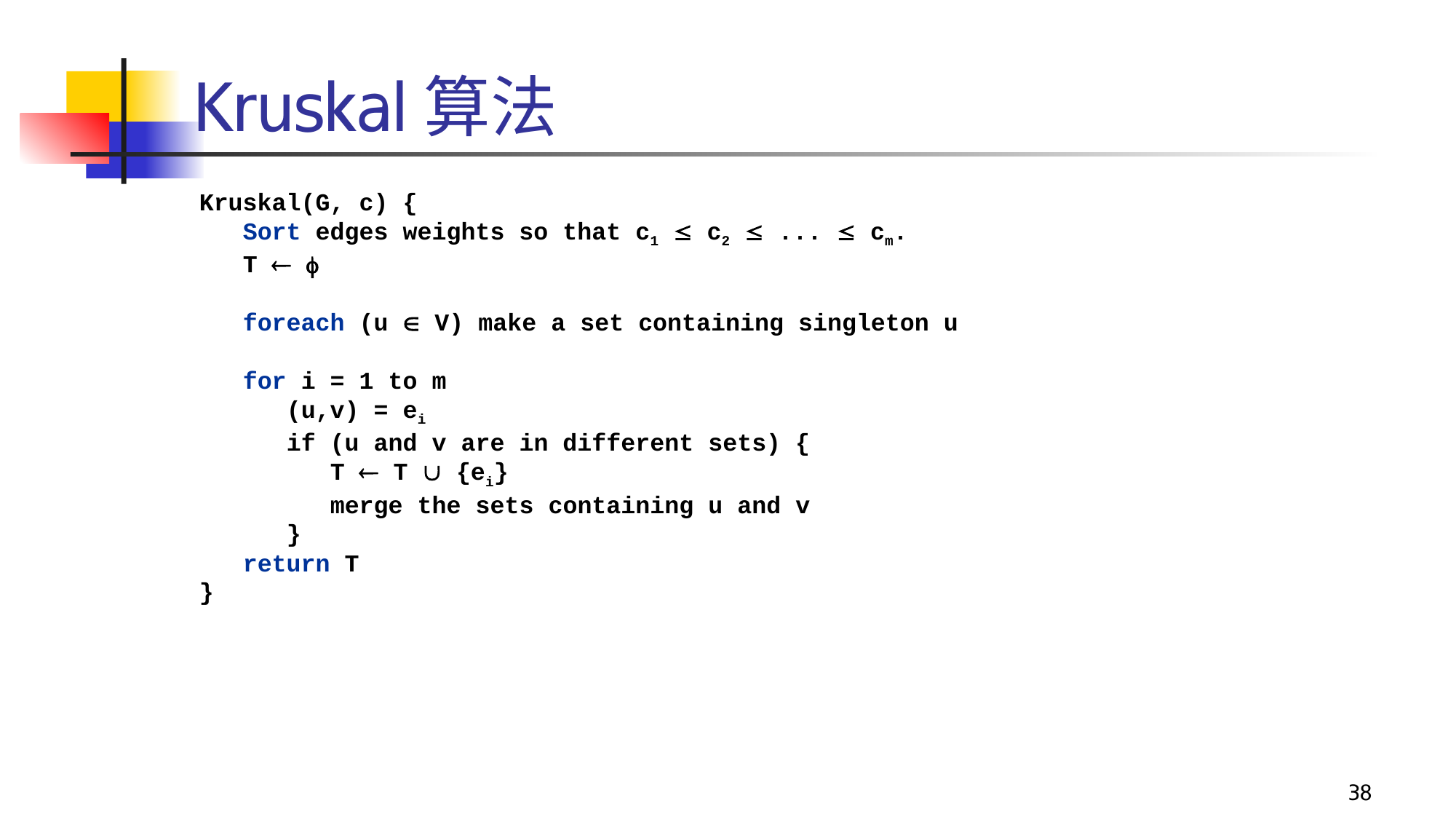

# Kruskal算法
Kruskal(G, c) {
   Sort edges weights so that c1 ≤ c2 ≤ ... ≤ cm.
   T ← φ

   foreach (u ∈ V) make a set containing singleton u

   for i = 1 to m
      (u,v) = ei
      if (u and v are in different sets) {
         T ← T ∪ {ei}
         merge the sets containing u and v
      }
   return T
}
38